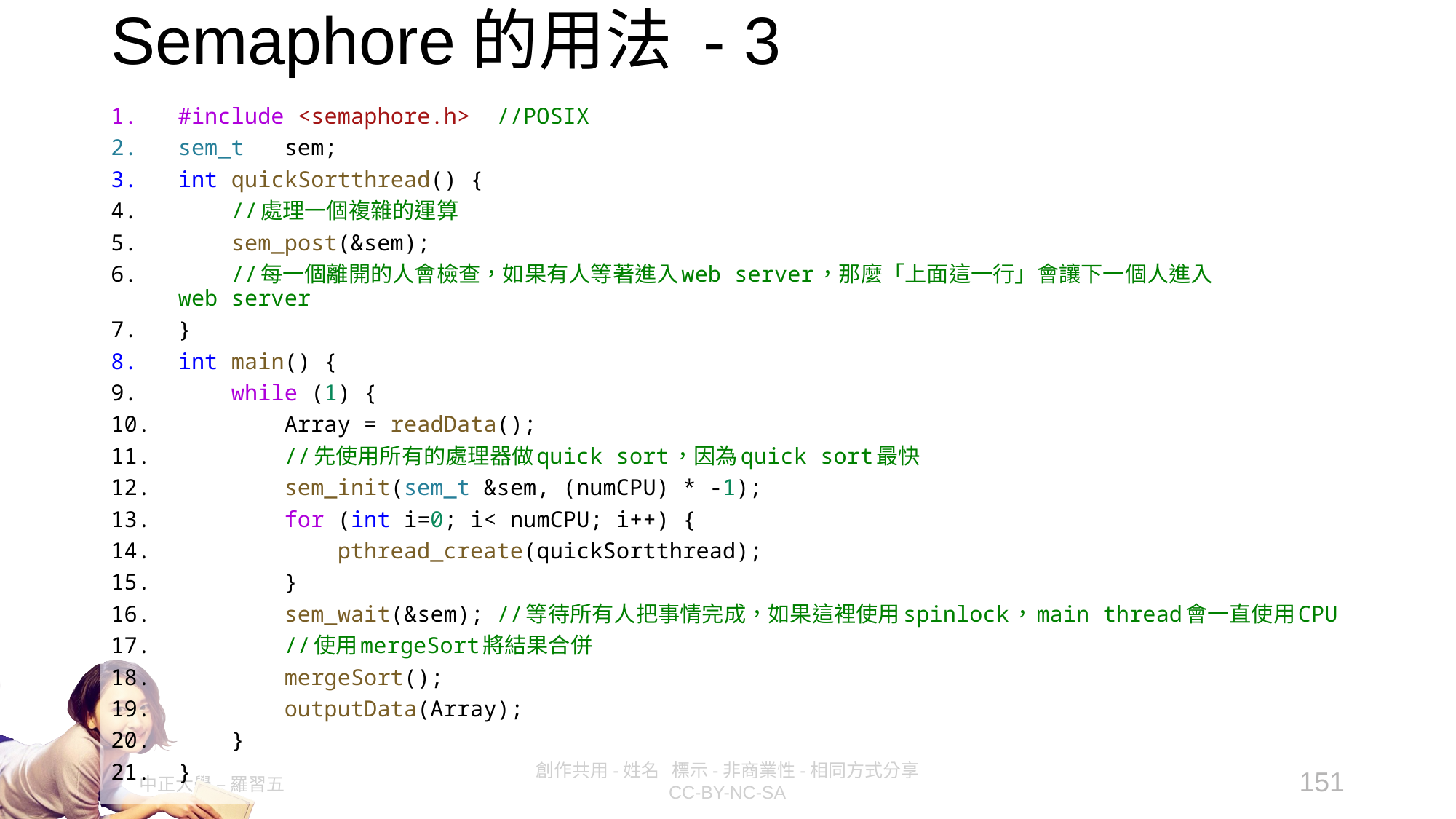

# Semaphore的用法 - 3
#include <semaphore.h>  //POSIX
sem_t   sem;
int quickSortthread() {
    //處理一個複雜的運算
    sem_post(&sem);
    //每一個離開的人會檢查，如果有人等著進入web server，那麼「上面這一行」會讓下一個人進入web server
}
int main() {
    while (1) {
        Array = readData();
        //先使用所有的處理器做quick sort，因為quick sort最快
        sem_init(sem_t &sem, (numCPU) * -1);
        for (int i=0; i< numCPU; i++) {
            pthread_create(quickSortthread);
        }
        sem_wait(&sem); //等待所有人把事情完成，如果這裡使用spinlock，main thread會一直使用CPU
        //使用mergeSort將結果合併
        mergeSort();
        outputData(Array);
    }
}